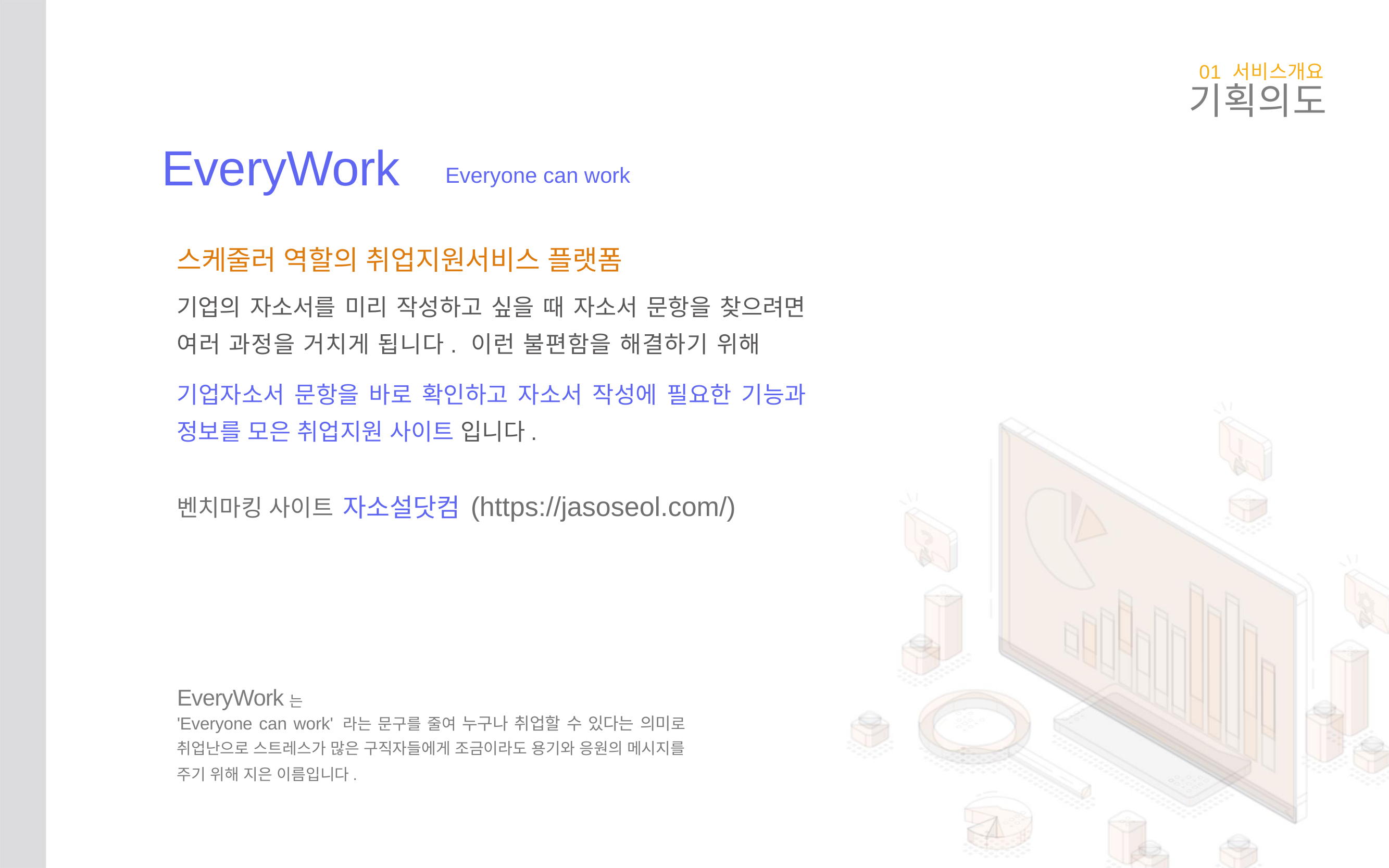

01 서비스개요
기획의도
EveryWork
Everyone can work
스케줄러 역할의 취업지원서비스 플랫폼
기업의 자소서를 미리 작성하고 싶을 때 자소서 문항을 찾으려면
여러 과정을 거치게 됩니다. 이런 불편함을 해결하기 위해
기업자소서 문항을 바로 확인하고 자소서 작성에 필요한 기능과

정보를 모은 취업지원 사이트 입니다.
자소설닷컴(https://jasoseol.com/)
벤치마킹 사이트
EveryWork는

'Everyone can work' 라는 문구를 줄여 누구나 취업할 수 있다는 의미로
취업난으로 스트레스가 많은 구직자들에게 조금이라도 용기와 응원의 메시지를
주기 위해 지은 이름입니다.